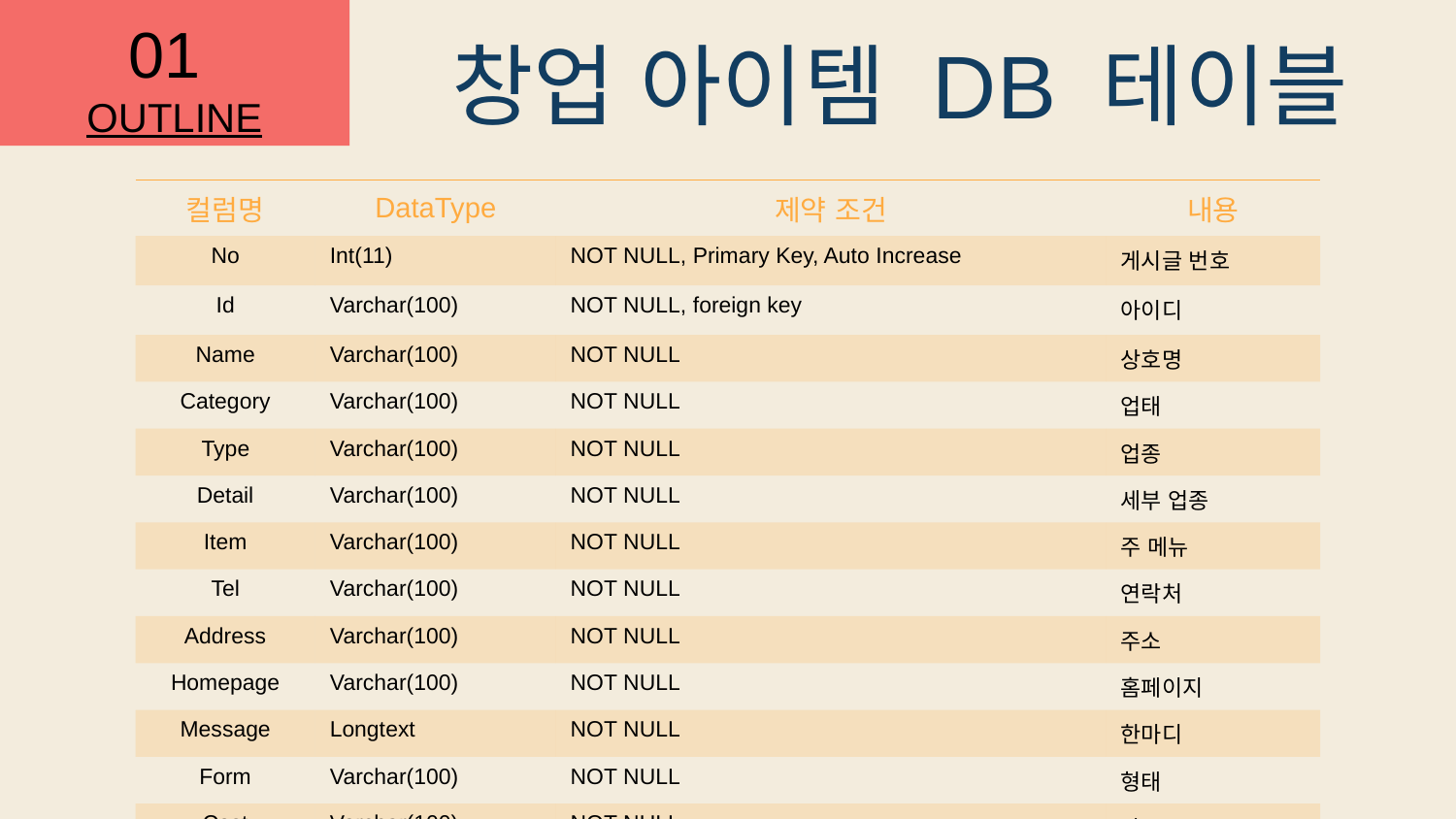

창업 아이템 DB 테이블
| 컬럼명 | DataType | 제약 조건 | 내용 |
| --- | --- | --- | --- |
| No | Int(11) | NOT NULL, Primary Key, Auto Increase | 게시글 번호 |
| Id | Varchar(100) | NOT NULL, foreign key | 아이디 |
| Name | Varchar(100) | NOT NULL | 상호명 |
| Category | Varchar(100) | NOT NULL | 업태 |
| Type | Varchar(100) | NOT NULL | 업종 |
| Detail | Varchar(100) | NOT NULL | 세부 업종 |
| Item | Varchar(100) | NOT NULL | 주 메뉴 |
| Tel | Varchar(100) | NOT NULL | 연락처 |
| Address | Varchar(100) | NOT NULL | 주소 |
| Homepage | Varchar(100) | NOT NULL | 홈페이지 |
| Message | Longtext | NOT NULL | 한마디 |
| Form | Varchar(100) | NOT NULL | 형태 |
| Cost | Varchar(100) | NOT NULL | 자금 |